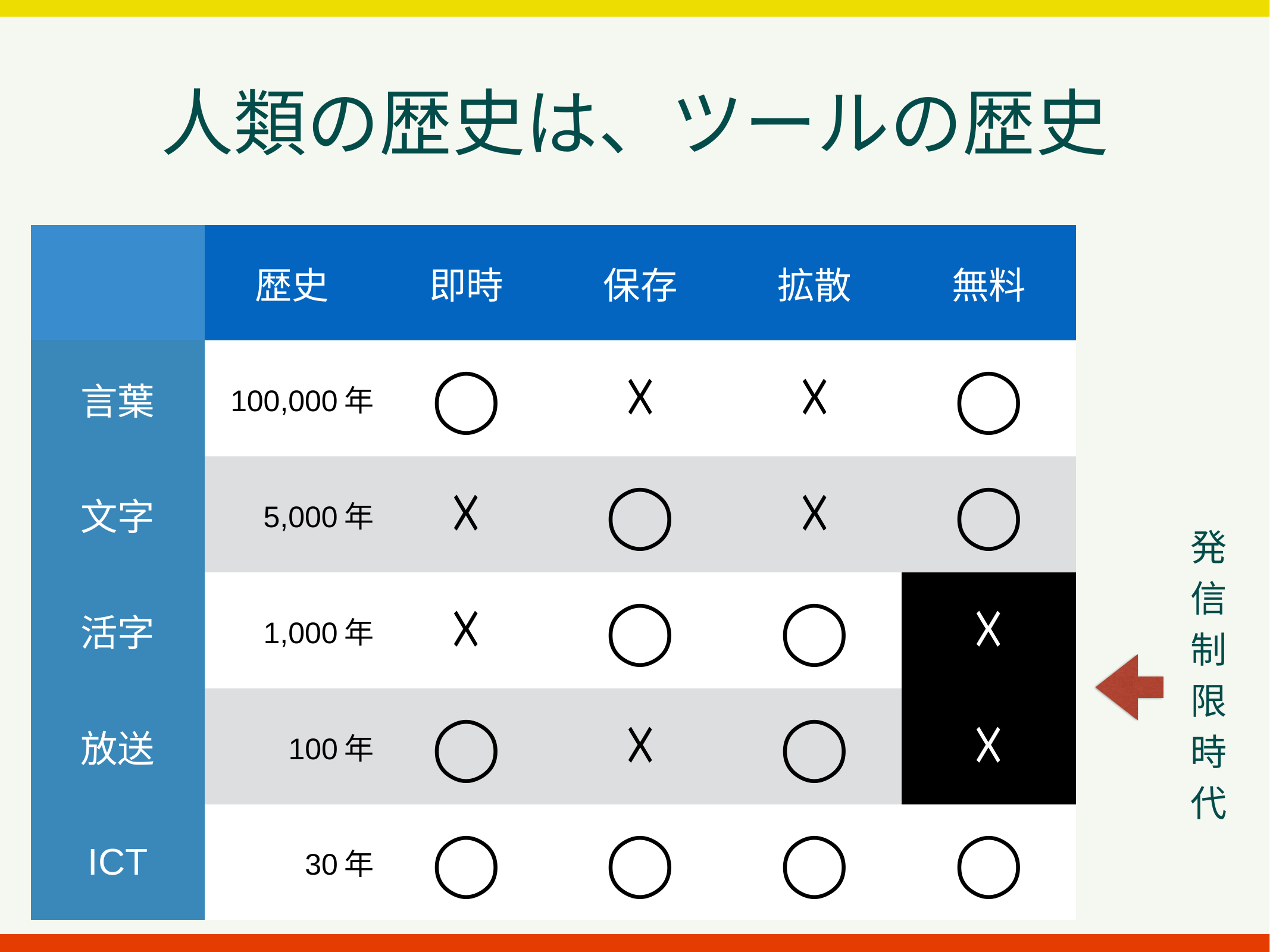

人類の歴史は、ツールの歴史
|  | 歴史 | 即時 | 保存 | 拡散 | 無料 |
| --- | --- | --- | --- | --- | --- |
| 言葉 | 100,000年 | ◯ | ☓ | ☓ | ◯ |
| 文字 | 5,000年 | ☓ | ◯ | ☓ | ◯ |
| 活字 | 1,000年 | ☓ | ◯ | ◯ | ☓ |
| 放送 | 100年 | ◯ | ☓ | ◯ | ☓ |
| ICT | 30年 | ◯ | ◯ | ◯ | ◯ |
発
信
制
限
時
代